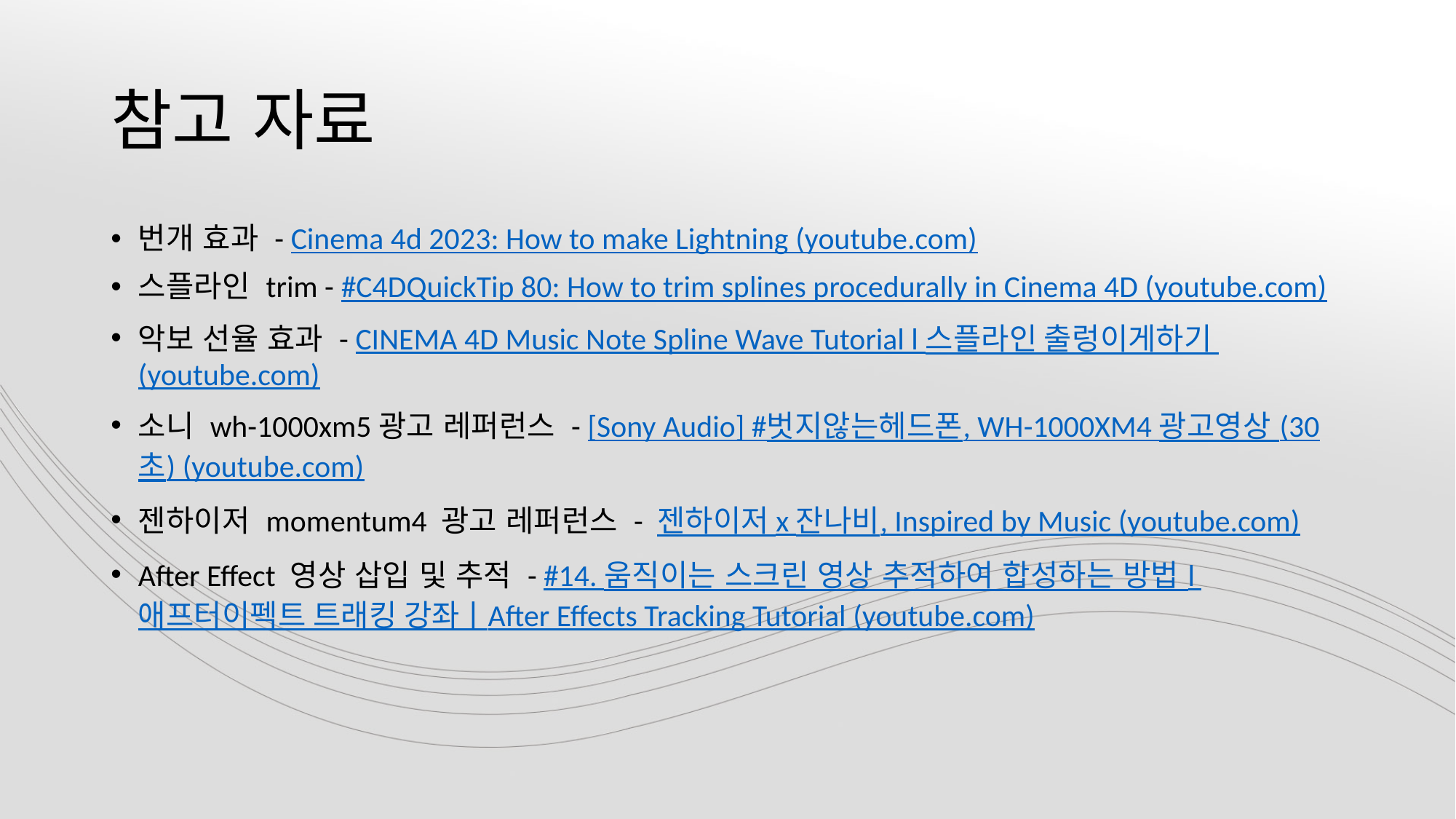

# 참고 자료
번개 효과 - Cinema 4d 2023: How to make Lightning (youtube.com)
스플라인 trim - #C4DQuickTip 80: How to trim splines procedurally in Cinema 4D (youtube.com)
악보 선율 효과 - CINEMA 4D Music Note Spline Wave Tutorial l 스플라인 출렁이게하기 (youtube.com)
소니 wh-1000xm5광고 레퍼런스 - [Sony Audio] #벗지않는헤드폰, WH-1000XM4 광고영상 (30초) (youtube.com)
젠하이저 momentum4 광고 레퍼런스 - 젠하이저 x 잔나비, Inspired by Music (youtube.com)
After Effect 영상 삽입 및 추적 - #14. 움직이는 스크린 영상 추적하여 합성하는 방법 l 애프터이펙트 트래킹 강좌ㅣAfter Effects Tracking Tutorial (youtube.com)